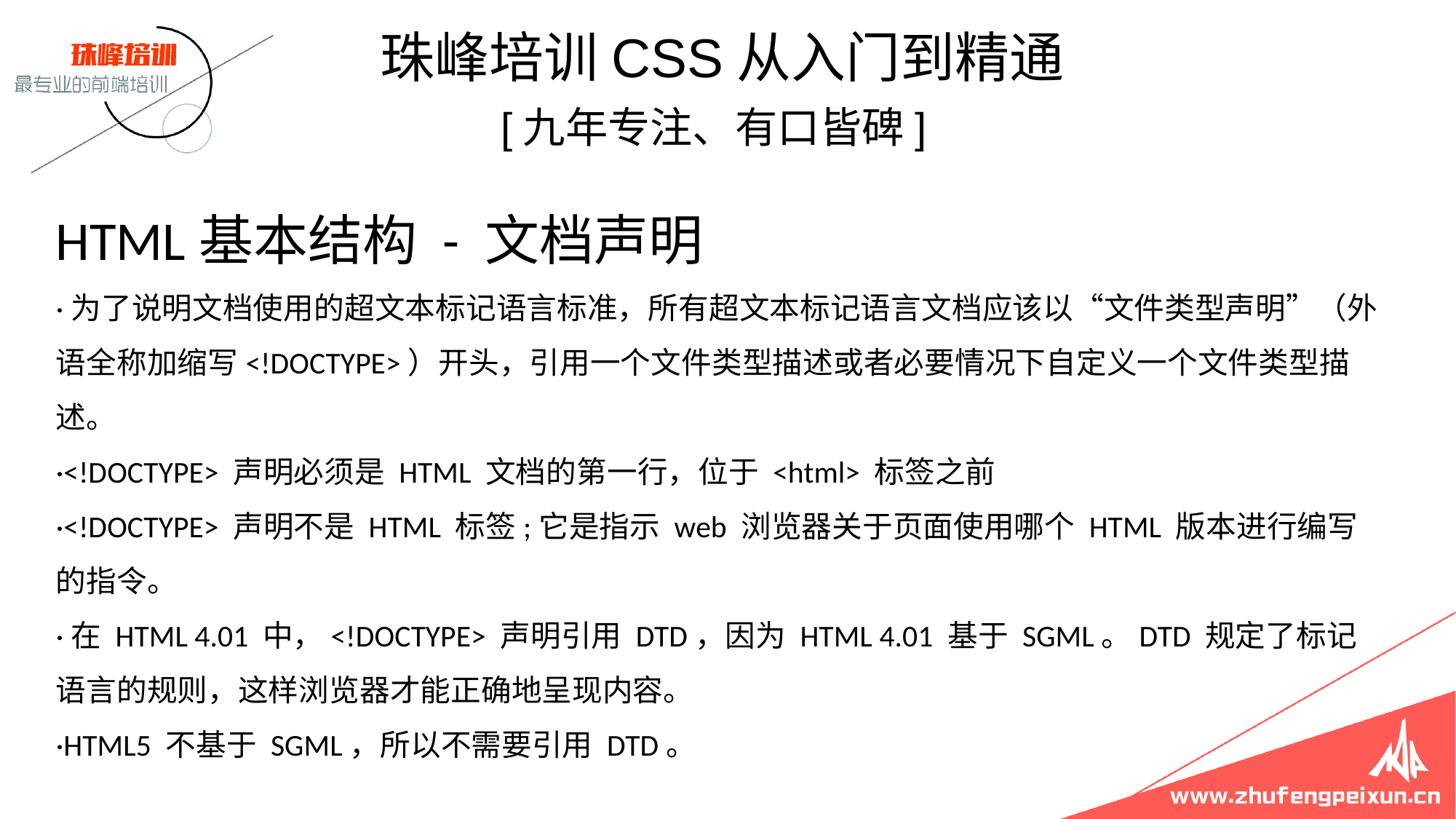

珠峰培训CSS从入门到精通
        [九年专注、有口皆碑]
# HTML基本结构 - 文档声明 ·为了说明文档使用的超文本标记语言标准，所有超文本标记语言文档应该以“文件类型声明”（外语全称加缩写<!DOCTYPE>）开头，引用一个文件类型描述或者必要情况下自定义一个文件类型描述。 ·<!DOCTYPE> 声明必须是 HTML 文档的第一行，位于 <html> 标签之前 ·<!DOCTYPE> 声明不是 HTML 标签;它是指示 web 浏览器关于页面使用哪个 HTML 版本进行编写的指令。 ·在 HTML 4.01 中，<!DOCTYPE> 声明引用 DTD，因为 HTML 4.01 基于 SGML。DTD 规定了标记语言的规则，这样浏览器才能正确地呈现内容。 ·HTML5 不基于 SGML，所以不需要引用 DTD。